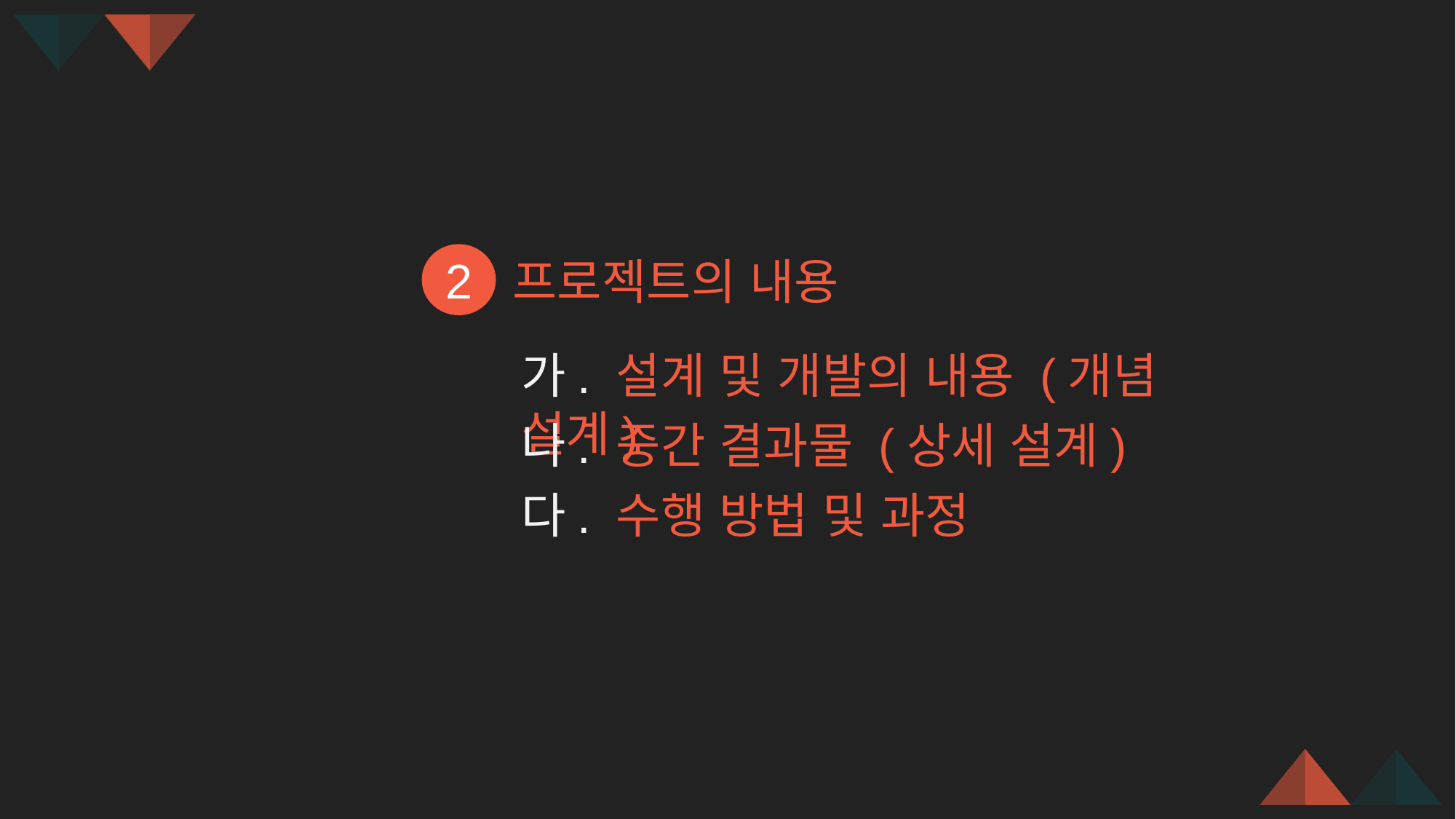

2
1
프로젝트의 내용
가. 설계 및 개발의 내용 (개념 설계)
나. 중간 결과물 (상세 설계)
다. 수행 방법 및 과정